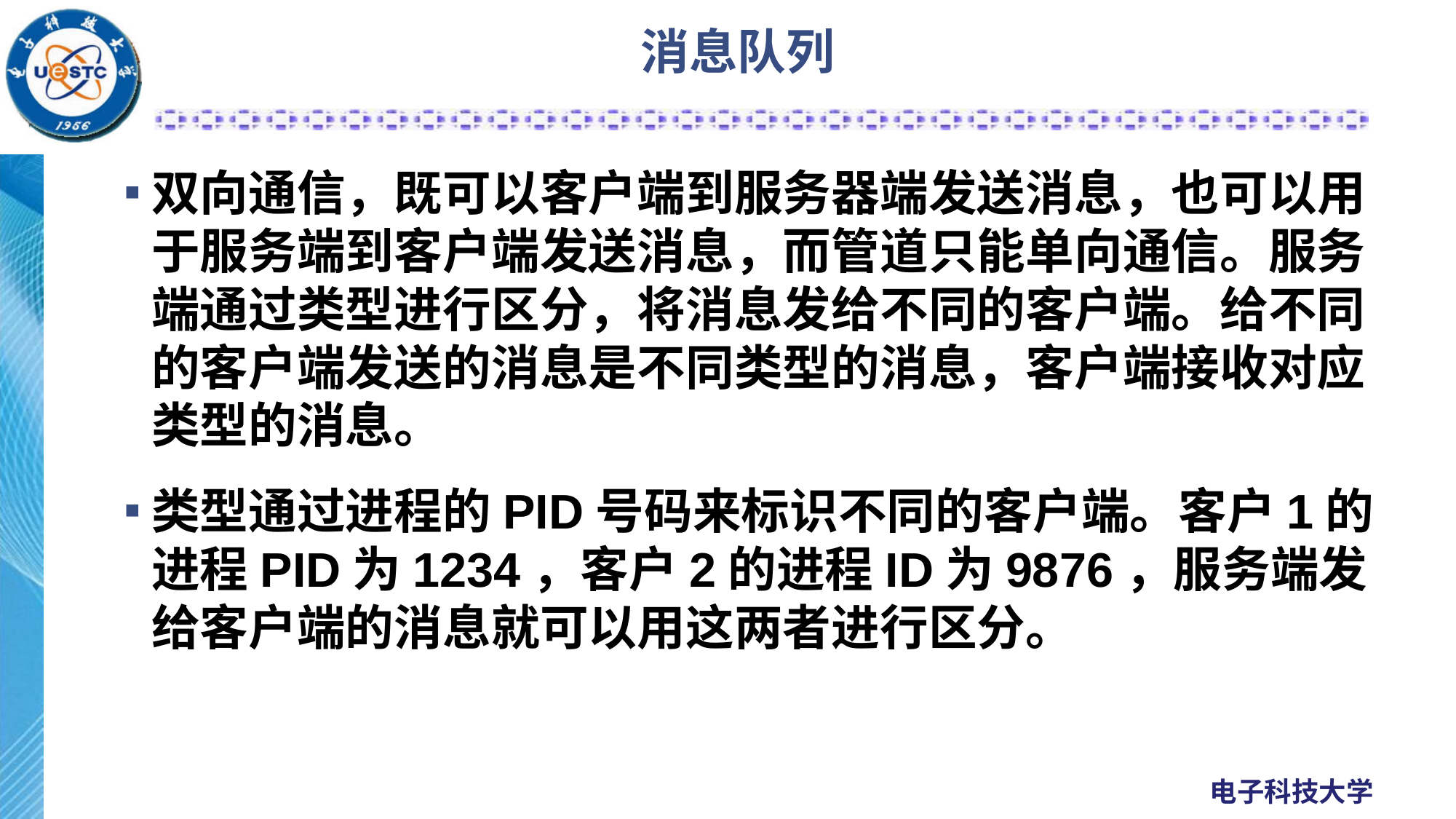

# 消息队列
双向通信，既可以客户端到服务器端发送消息，也可以用于服务端到客户端发送消息，而管道只能单向通信。服务端通过类型进行区分，将消息发给不同的客户端。给不同的客户端发送的消息是不同类型的消息，客户端接收对应类型的消息。
类型通过进程的PID号码来标识不同的客户端。客户1的进程PID为1234，客户2的进程ID为9876，服务端发给客户端的消息就可以用这两者进行区分。